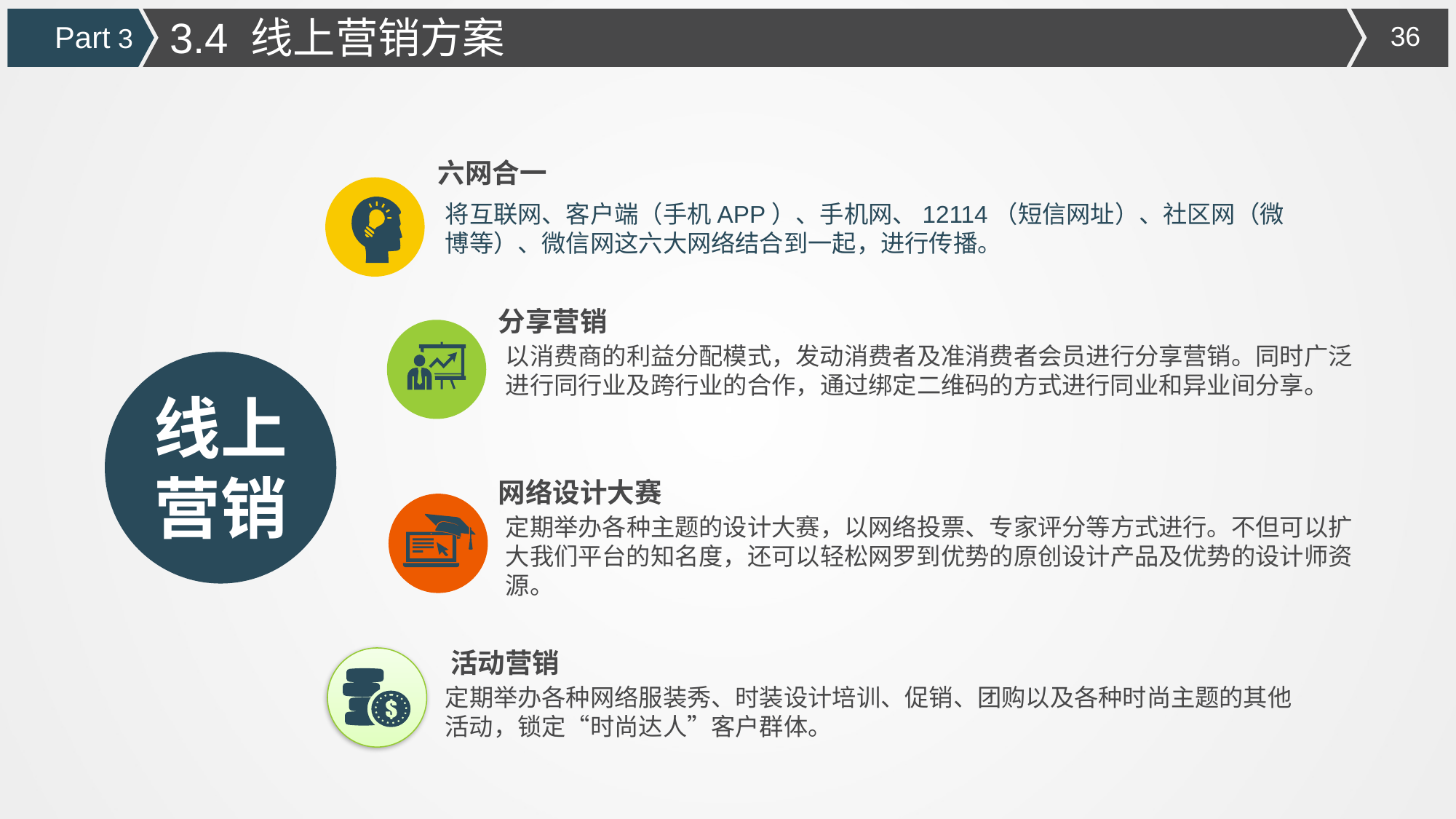

3.4 线上营销方案
Part 3
六网合一

将互联网、客户端（手机APP）、手机网、12114（短信网址）、社区网（微博等）、微信网这六大网络结合到一起，进行传播。

分享营销

以消费商的利益分配模式，发动消费者及准消费者会员进行分享营销。同时广泛进行同行业及跨行业的合作，通过绑定二维码的方式进行同业和异业间分享。

线上营销
网络设计大赛

定期举办各种主题的设计大赛，以网络投票、专家评分等方式进行。不但可以扩大我们平台的知名度，还可以轻松网罗到优势的原创设计产品及优势的设计师资源。

 活动营销

定期举办各种网络服装秀、时装设计培训、促销、团购以及各种时尚主题的其他活动，锁定“时尚达人”客户群体。